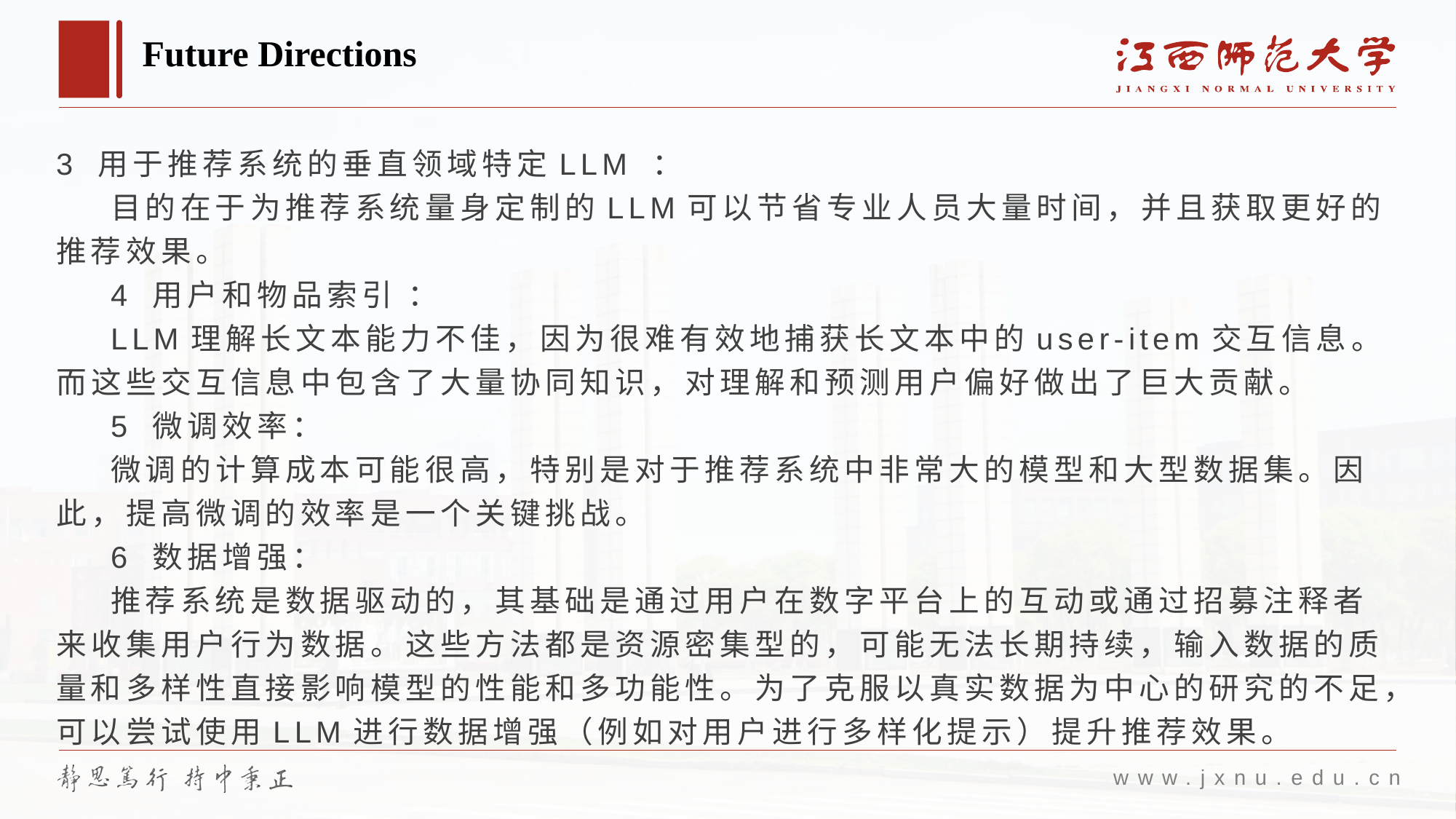

# Future Directions
3 用于推荐系统的垂直领域特定LLM ：
目的在于为推荐系统量身定制的LLM可以节省专业人员大量时间，并且获取更好的推荐效果。
4 用户和物品索引 ：
LLM理解长文本能力不佳，因为很难有效地捕获长文本中的user-item交互信息。而这些交互信息中包含了大量协同知识，对理解和预测用户偏好做出了巨大贡献。
5 微调效率：
微调的计算成本可能很高，特别是对于推荐系统中非常大的模型和大型数据集。因此，提高微调的效率是一个关键挑战。
6 数据增强：
推荐系统是数据驱动的，其基础是通过用户在数字平台上的互动或通过招募注释者来收集用户行为数据。这些方法都是资源密集型的，可能无法长期持续，输入数据的质量和多样性直接影响模型的性能和多功能性。为了克服以真实数据为中心的研究的不足，可以尝试使用LLM进行数据增强（例如对用户进行多样化提示）提升推荐效果。